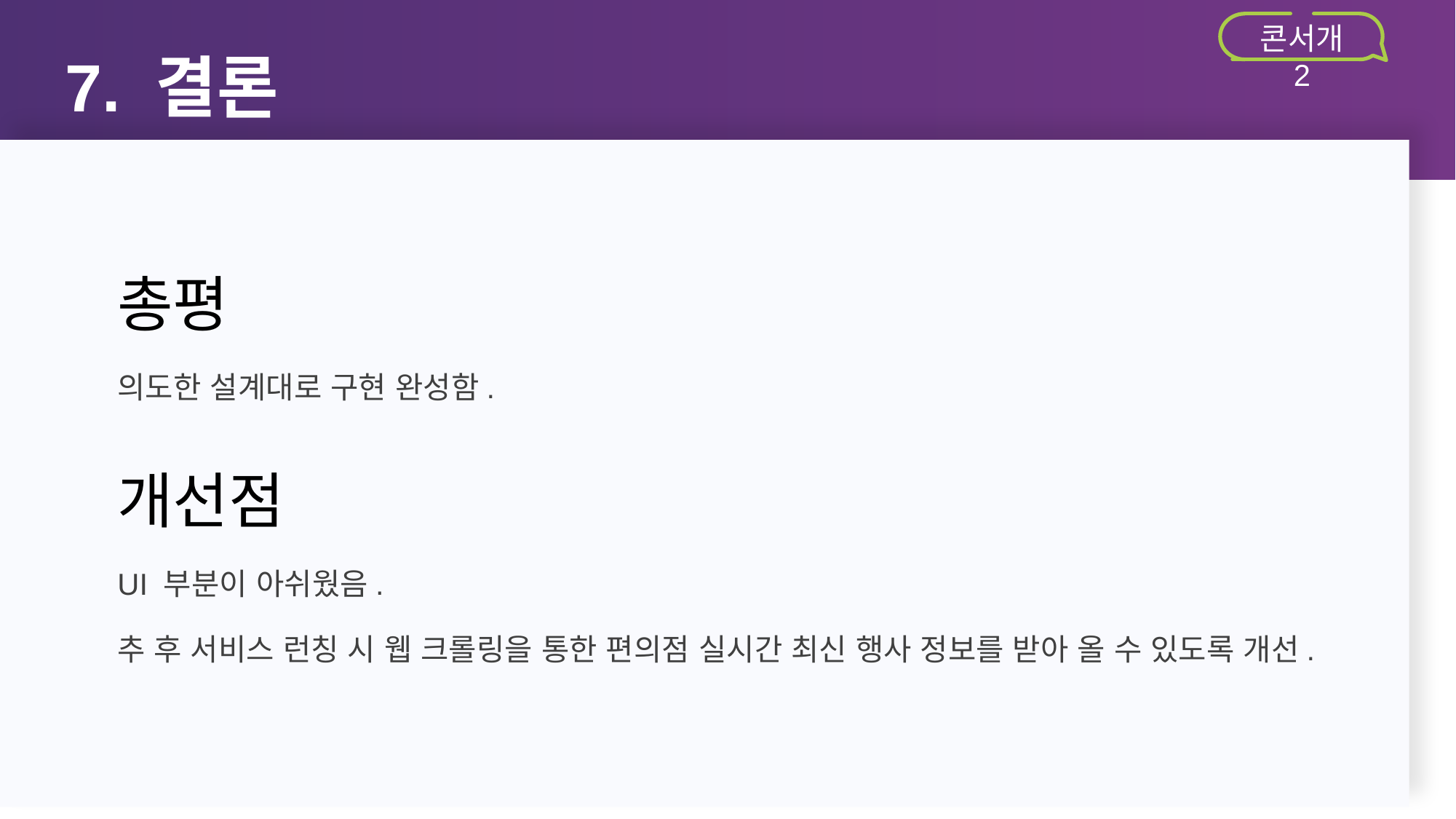

7. 결론

콘서개 2

총평

의도한 설계대로 구현 완성함.

개선점

UI 부분이 아쉬웠음.

추 후 서비스 런칭 시 웹 크롤링을 통한 편의점 실시간 최신 행사 정보를 받아 올 수 있도록 개선.